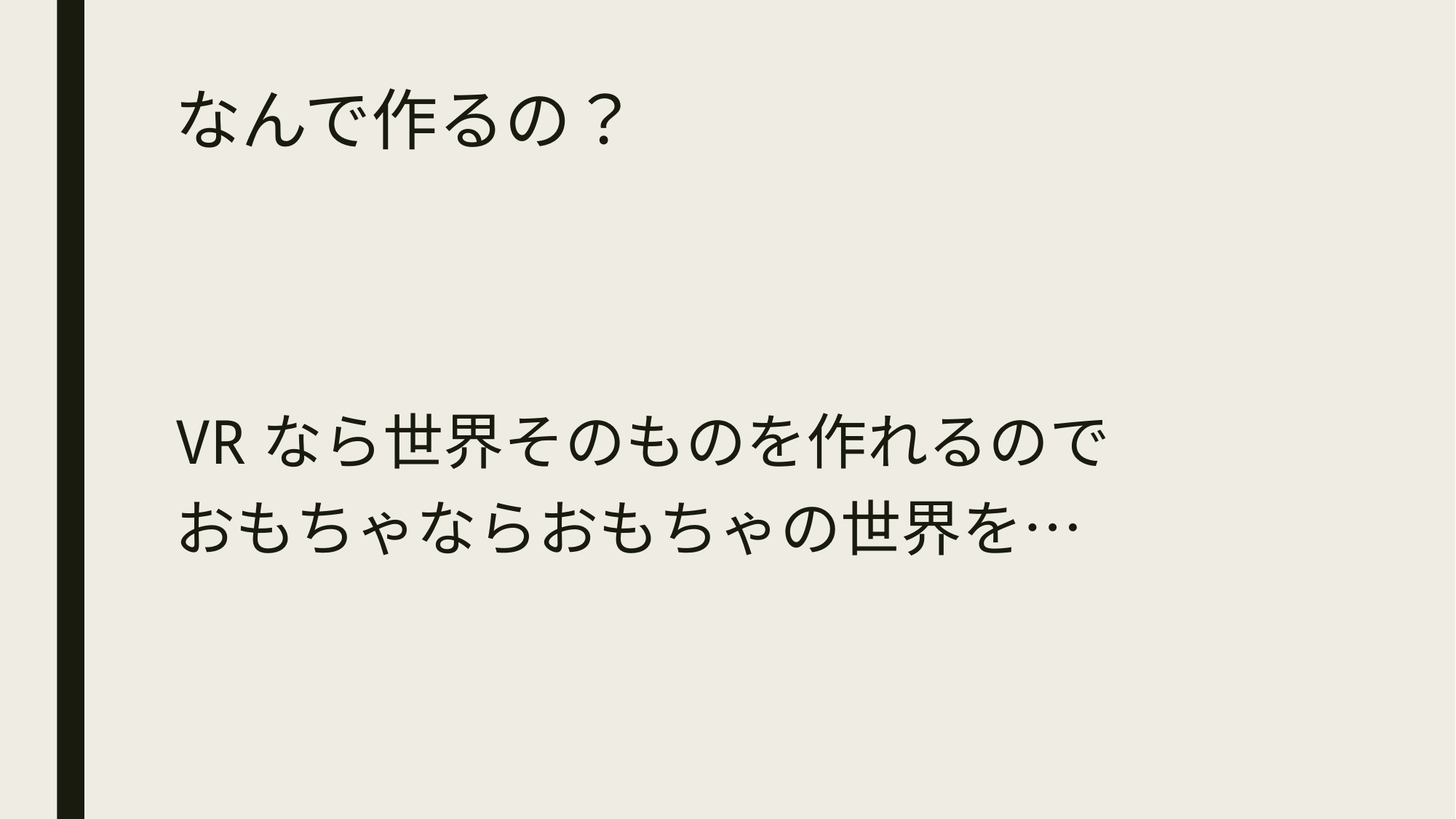

# なんで作るの？
VRなら世界そのものを作れるので
おもちゃならおもちゃの世界を…